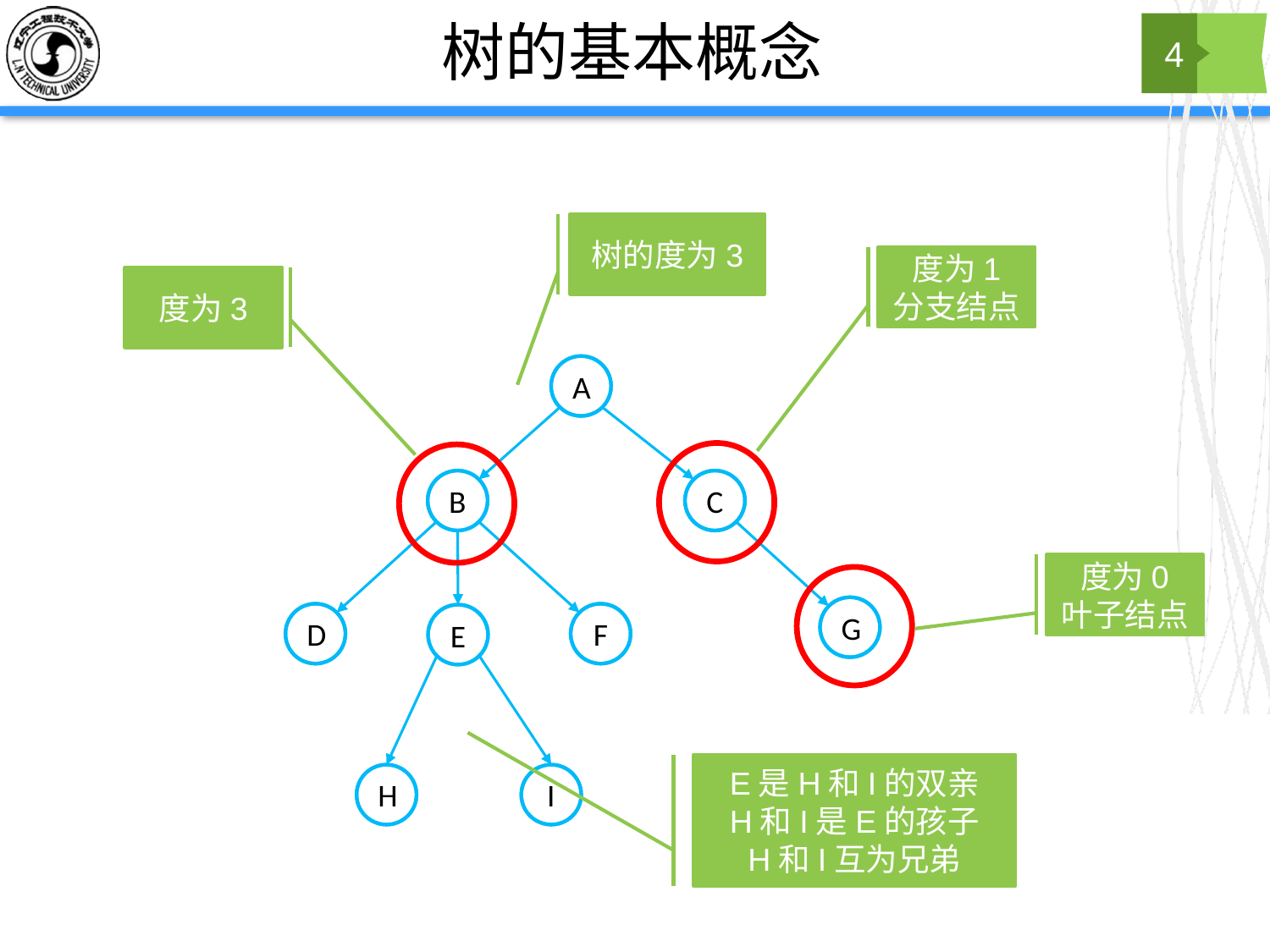

# 树的基本概念
4

树的度为3
度为1
分支结点
度为3
A
B
C
G
D
F
E
H
I

度为0
叶子结点

E是H和I的双亲
H和I是E的孩子
H和I互为兄弟